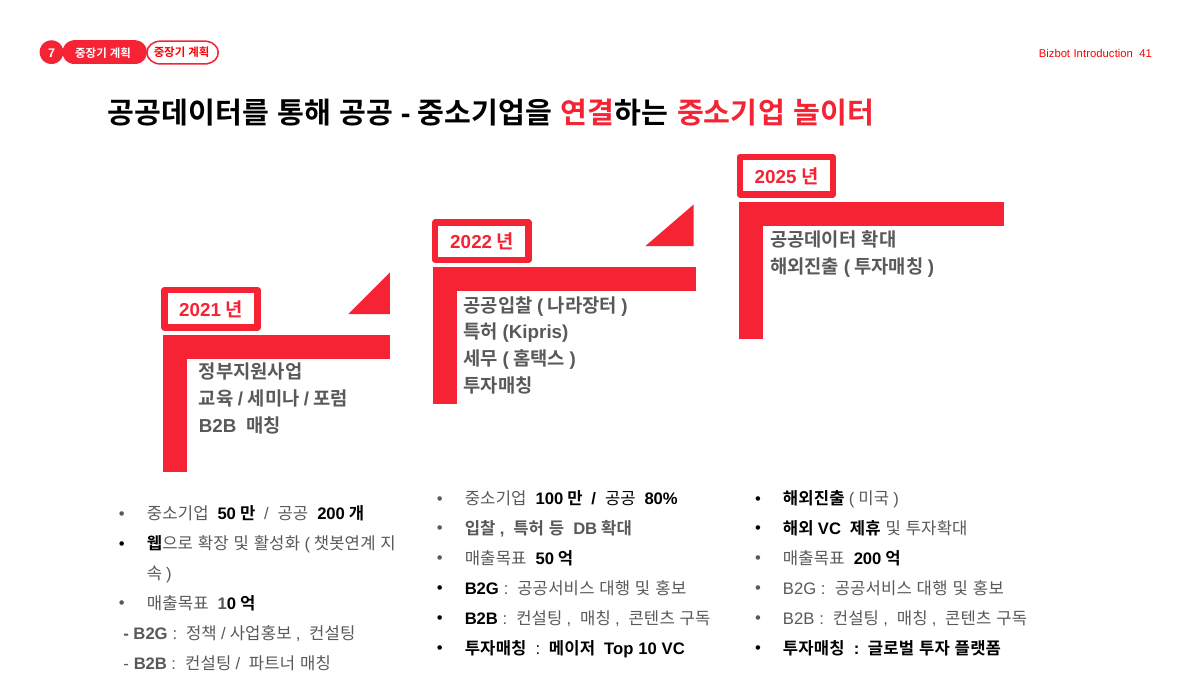

7
중장기 계획
추진 배경 및 문제 인식
중장기 계획
Bizbot Introduction  41

공공데이터를 통해 공공-중소기업을 연결하는 중소기업 놀이터
2025년
정부지원사업
교육/세미나/포럼
B2B 매칭
공공입찰(나라장터)
특허(Kipris)
세무(홈택스)
투자매칭
공공데이터 확대
해외진출(투자매칭)
2022년
2021년
중소기업 100만 / 공공 80%
입찰, 특허 등 DB확대
매출목표 50억
B2G : 공공서비스 대행 및 홍보
B2B : 컨설팅, 매칭, 콘텐츠 구독
투자매칭 : 메이저 Top 10 VC
해외진출(미국)
해외VC 제휴 및 투자확대
매출목표 200억
B2G : 공공서비스 대행 및 홍보
B2B : 컨설팅, 매칭, 콘텐츠 구독
투자매칭 : 글로벌 투자 플랫폼
중소기업 50만 / 공공 200개
웹으로 확장 및 활성화(챗봇연계 지속)
매출목표 10억
 - B2G : 정책/사업홍보, 컨설팅
 - B2B : 컨설팅/ 파트너 매칭